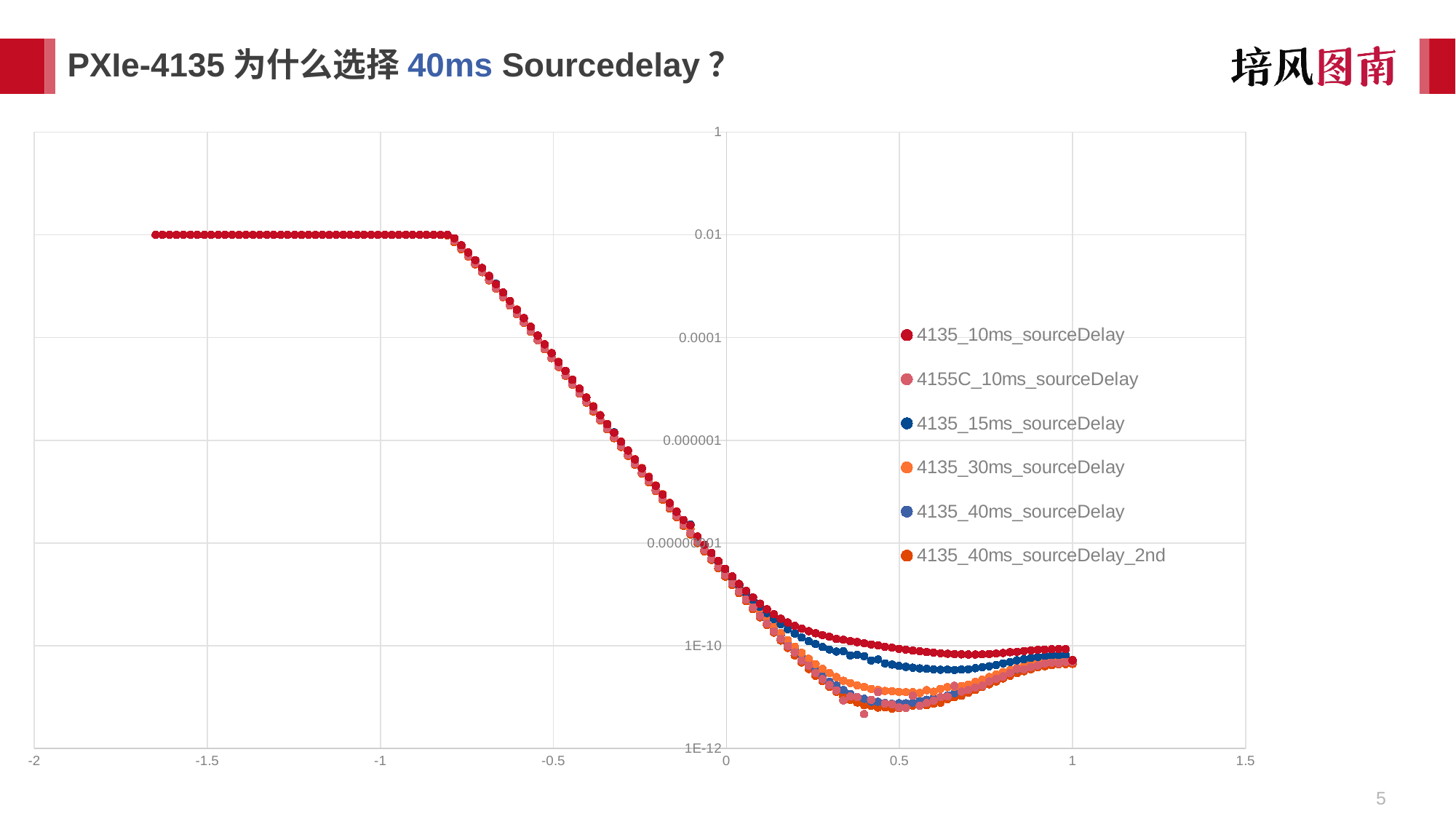

# PXIe-4135为什么选择40ms Sourcedelay？

### Chart

| Category |  |  |  |  | 4135_40ms_sourceDelay |  |
|---|---|---|---|---|---|---|
5